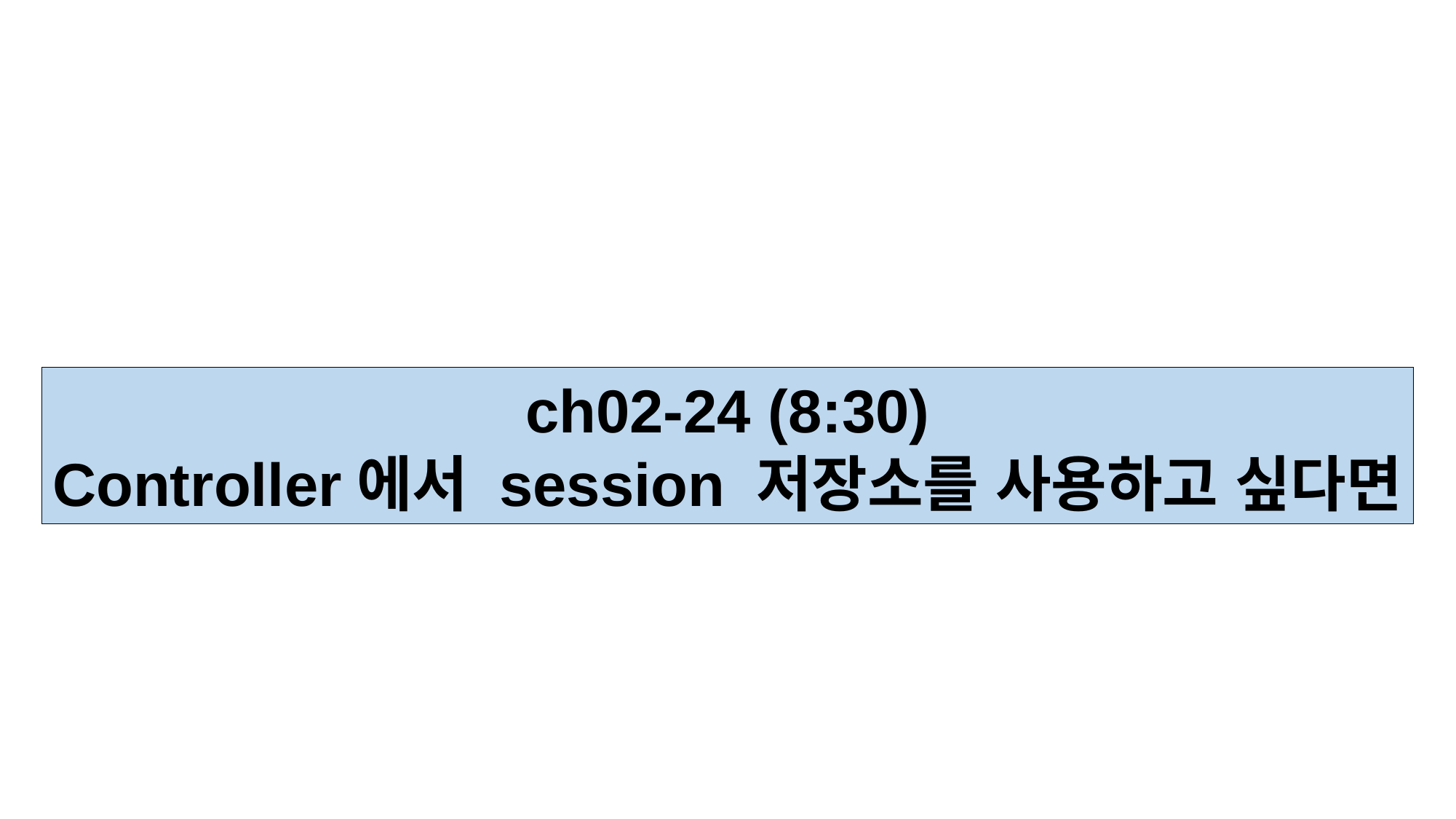

ch02-24 (8:30)
Controller에서 session 저장소를 사용하고 싶다면